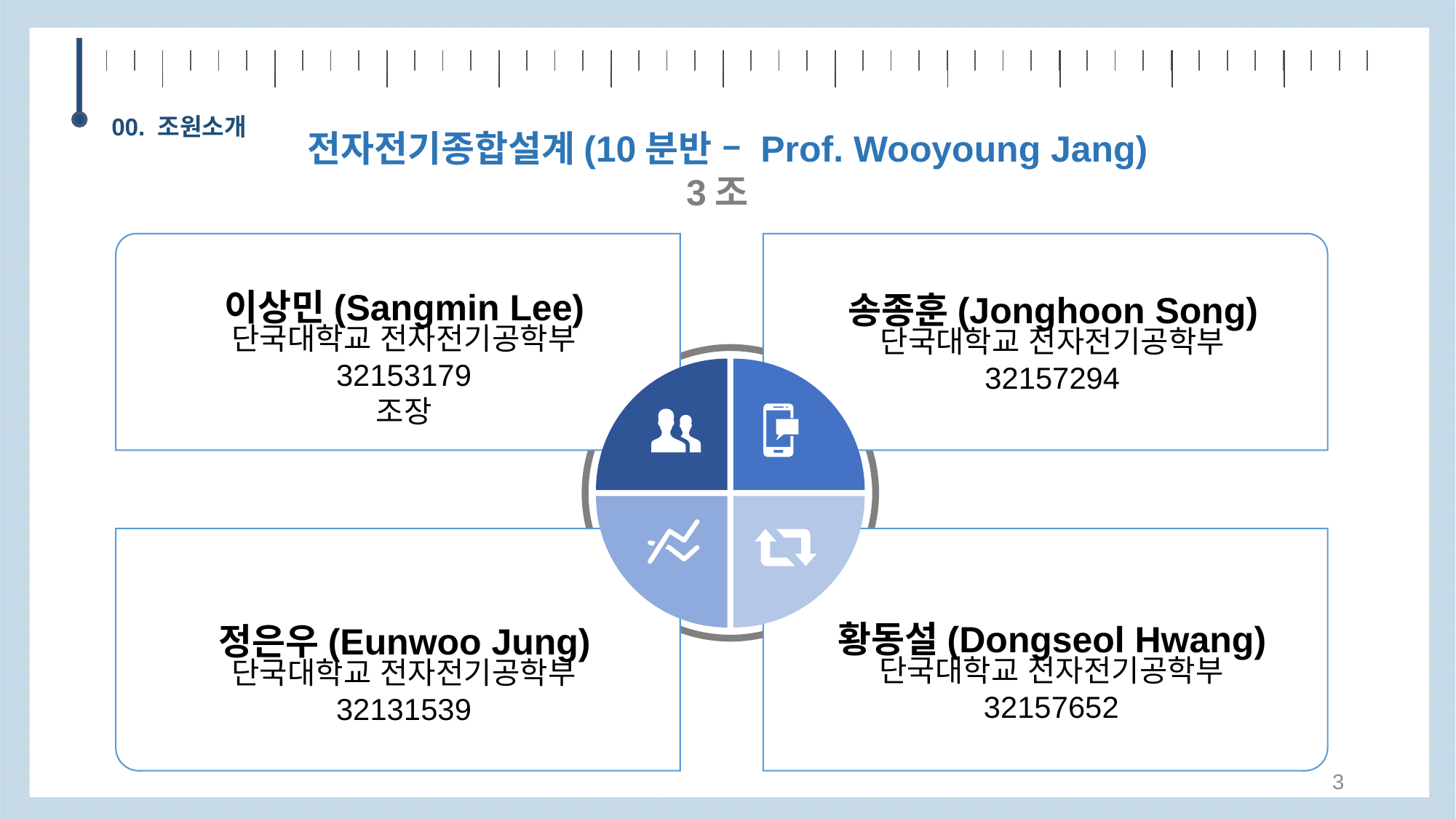

|  |  |  |  |  |  |  |  |  |  |  |  |  |  |  |  |  |  |  |  |  |  |  |  |  |  |  |  |  |  |  |  |  |  |  |  |  |  |  |  |  |  |  |  |  |  |  |  |
| --- | --- | --- | --- | --- | --- | --- | --- | --- | --- | --- | --- | --- | --- | --- | --- | --- | --- | --- | --- | --- | --- | --- | --- | --- | --- | --- | --- | --- | --- | --- | --- | --- | --- | --- | --- | --- | --- | --- | --- | --- | --- | --- | --- | --- | --- | --- | --- |
|  |  |  |  |  |  |  |  |  |  |  |  |
| --- | --- | --- | --- | --- | --- | --- | --- | --- | --- | --- | --- |
00. 조원소개
전자전기종합설계(10분반 – Prof. Wooyoung Jang)
3조

이상민(Sangmin Lee)
단국대학교 전자전기공학부
32153179
조장
송종훈(Jonghoon Song)
단국대학교 전자전기공학부
32157294

Internal Marketing

황동설(Dongseol Hwang)
단국대학교 전자전기공학부
32157652
정은우(Eunwoo Jung)
단국대학교 전자전기공학부
32131539
3